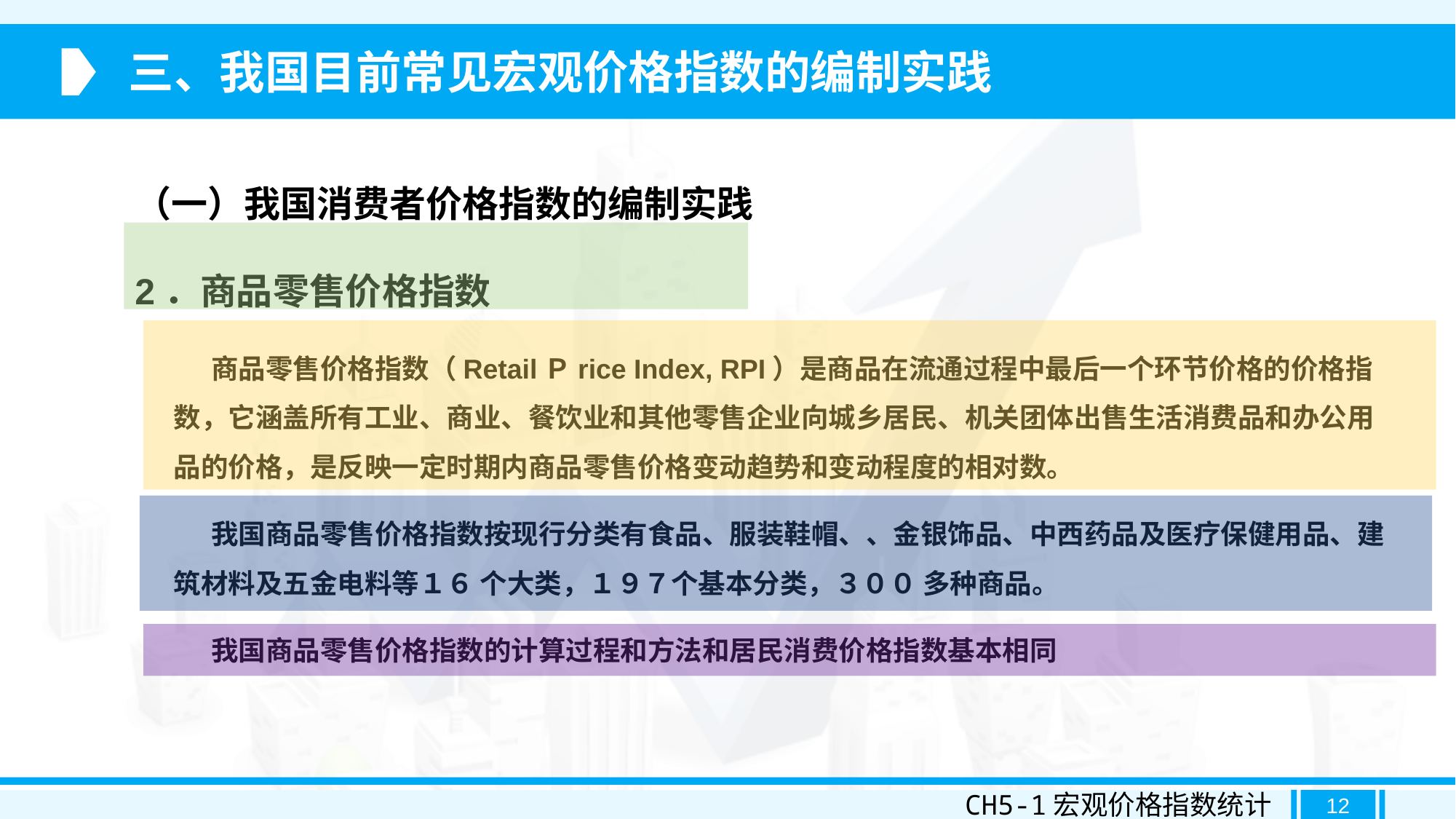

三、我国目前常见宏观价格指数的编制实践

（一）我国消费者价格指数的编制实践
2．商品零售价格指数

     商品零售价格指数（RetailＰrice Index, RPI）是商品在流通过程中最后一个环节价格的价格指数，它涵盖所有工业、商业、餐饮业和其他零售企业向城乡居民、机关团体出售生活消费品和办公用品的价格，是反映一定时期内商品零售价格变动趋势和变动程度的相对数。
     我国商品零售价格指数按现行分类有食品、服装鞋帽、、金银饰品、中西药品及医疗保健用品、建筑材料及五金电料等１６ 个大类，１９７个基本分类，３００ 多种商品。
     我国商品零售价格指数的计算过程和方法和居民消费价格指数基本相同

CH5-1宏观价格指数统计
12